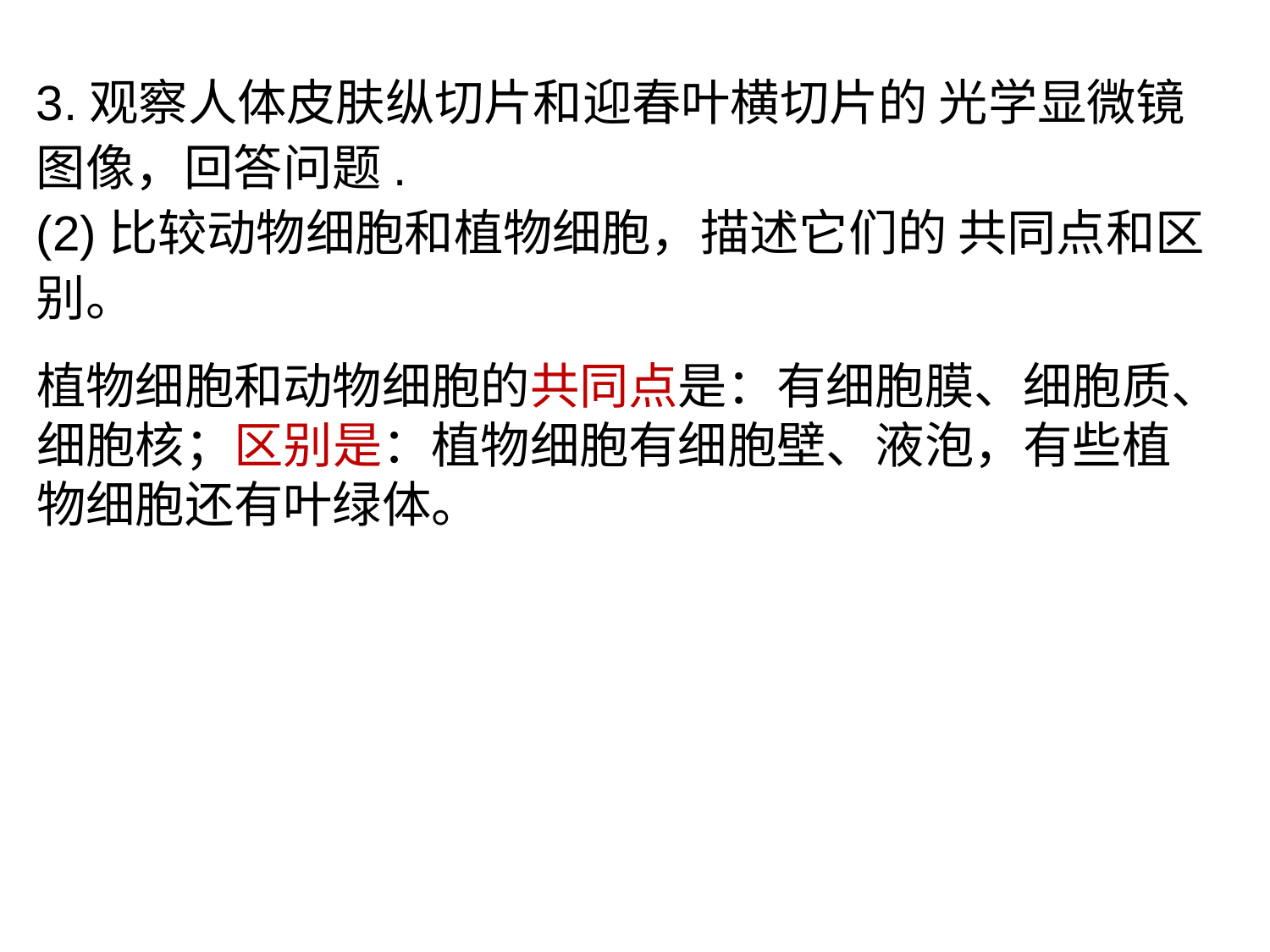

3.观察人体皮肤纵切片和迎春叶横切片的 光学显微镜图像，回答问题.
(2)比较动物细胞和植物细胞，描述它们的 共同点和区别。
植物细胞和动物细胞的共同点是：有细胞膜、细胞质、细胞核；区别是：植物细胞有细胞壁、液泡，有些植物细胞还有叶绿体。